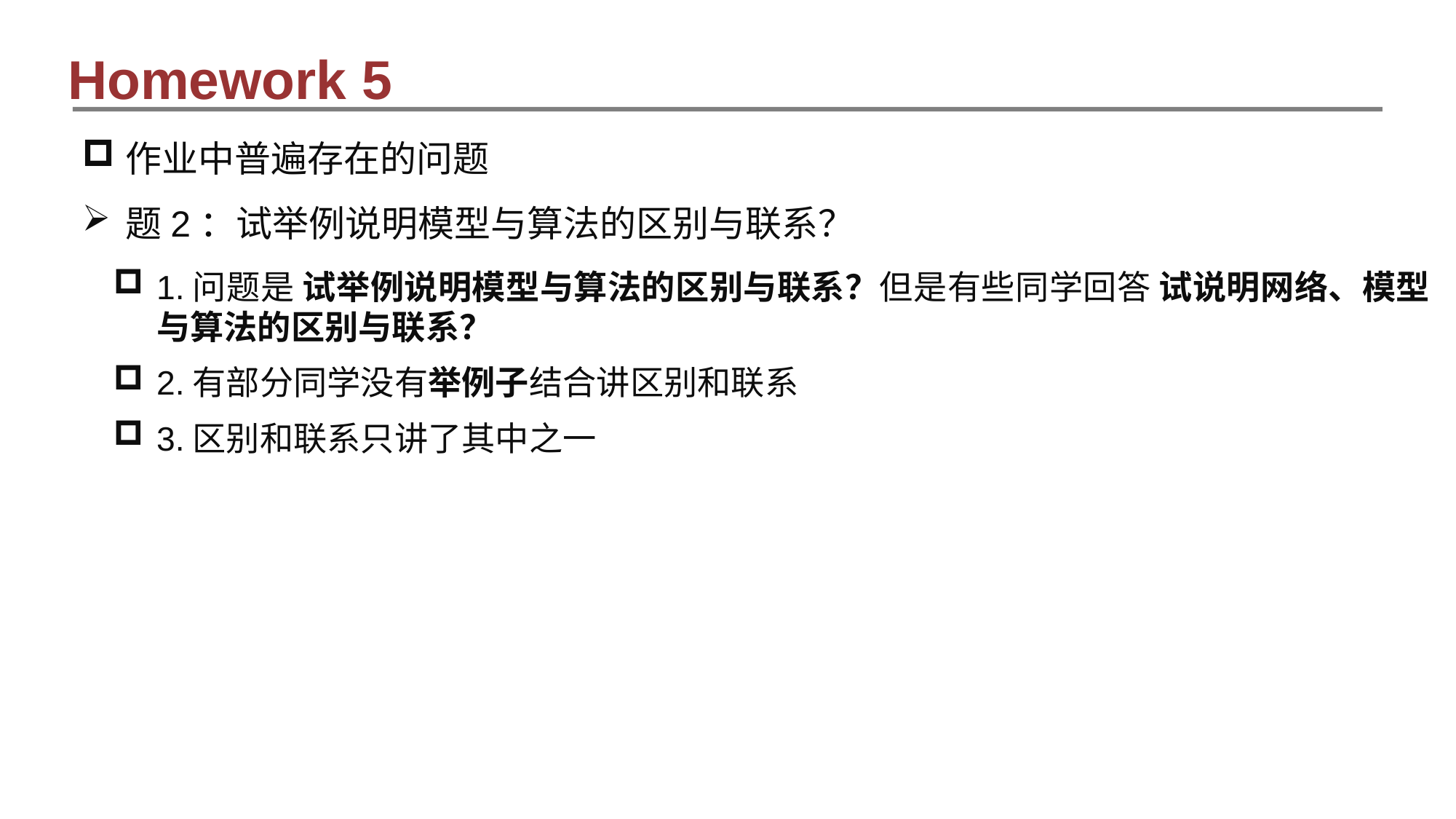

Homework 5
作业中普遍存在的问题
题2：试举例说明模型与算法的区别与联系？
1.问题是 试举例说明模型与算法的区别与联系？但是有些同学回答 试说明网络、模型与算法的区别与联系？
2.有部分同学没有举例子结合讲区别和联系
3.区别和联系只讲了其中之一